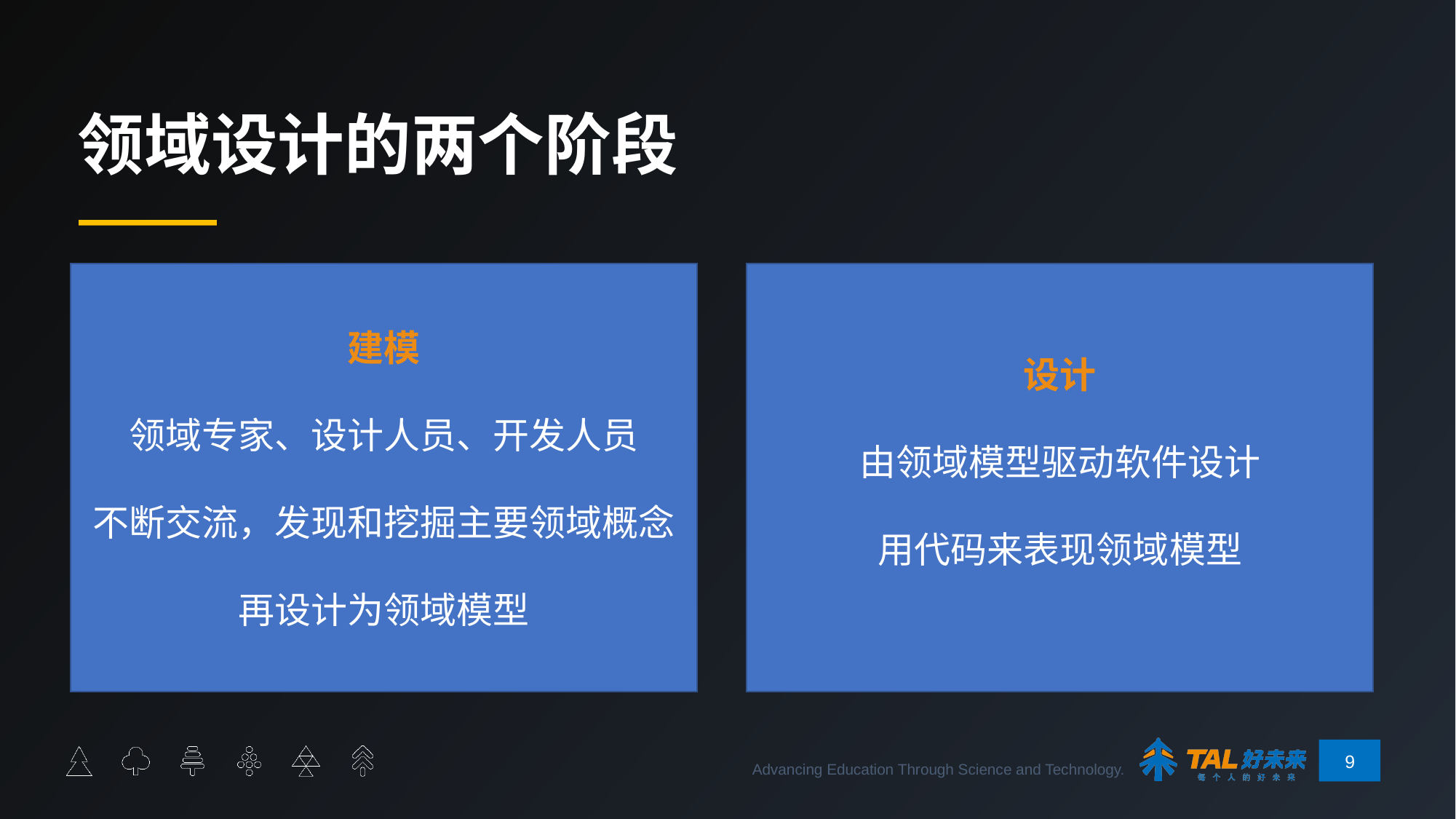

# 领域设计的两个阶段

建模

领域专家、设计人员、开发人员

不断交流，发现和挖掘主要领域概念

再设计为领域模型
设计

由领域模型驱动软件设计

用代码来表现领域模型

9